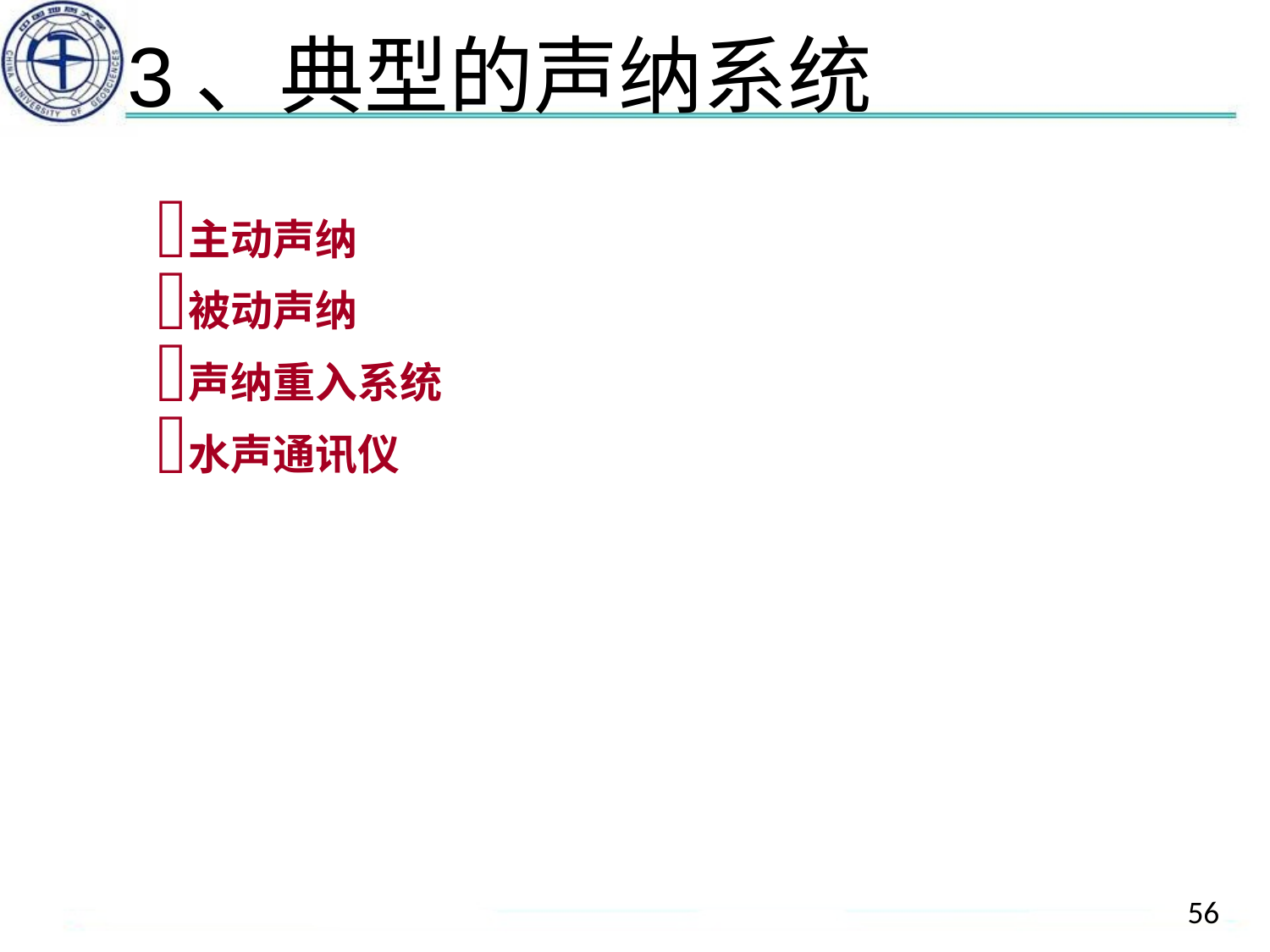

# 3、典型的声纳系统
主动声纳
被动声纳
声纳重入系统
水声通讯仪
56